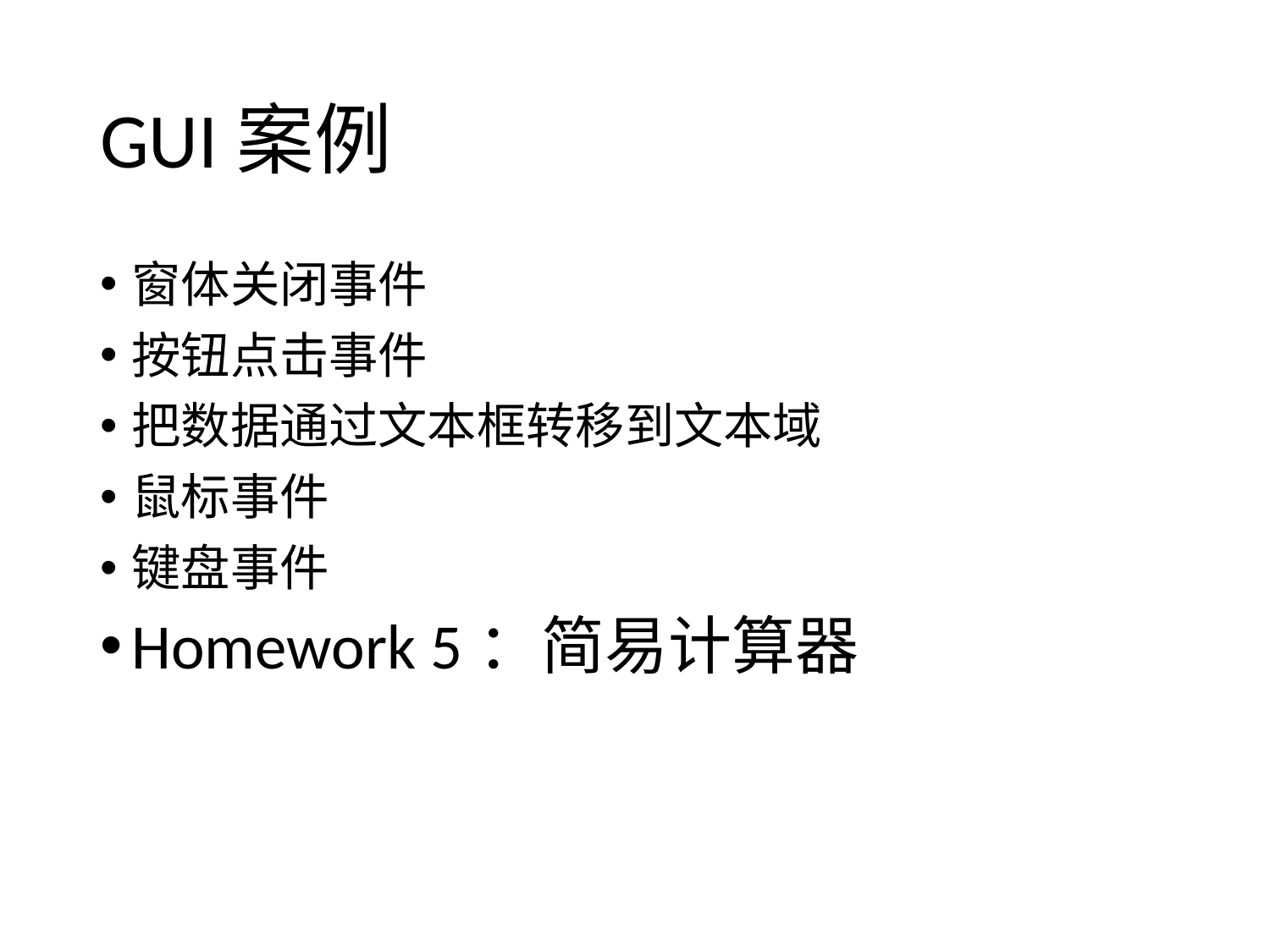

# GUI案例
窗体关闭事件
按钮点击事件
把数据通过文本框转移到文本域
鼠标事件
键盘事件
Homework 5：简易计算器